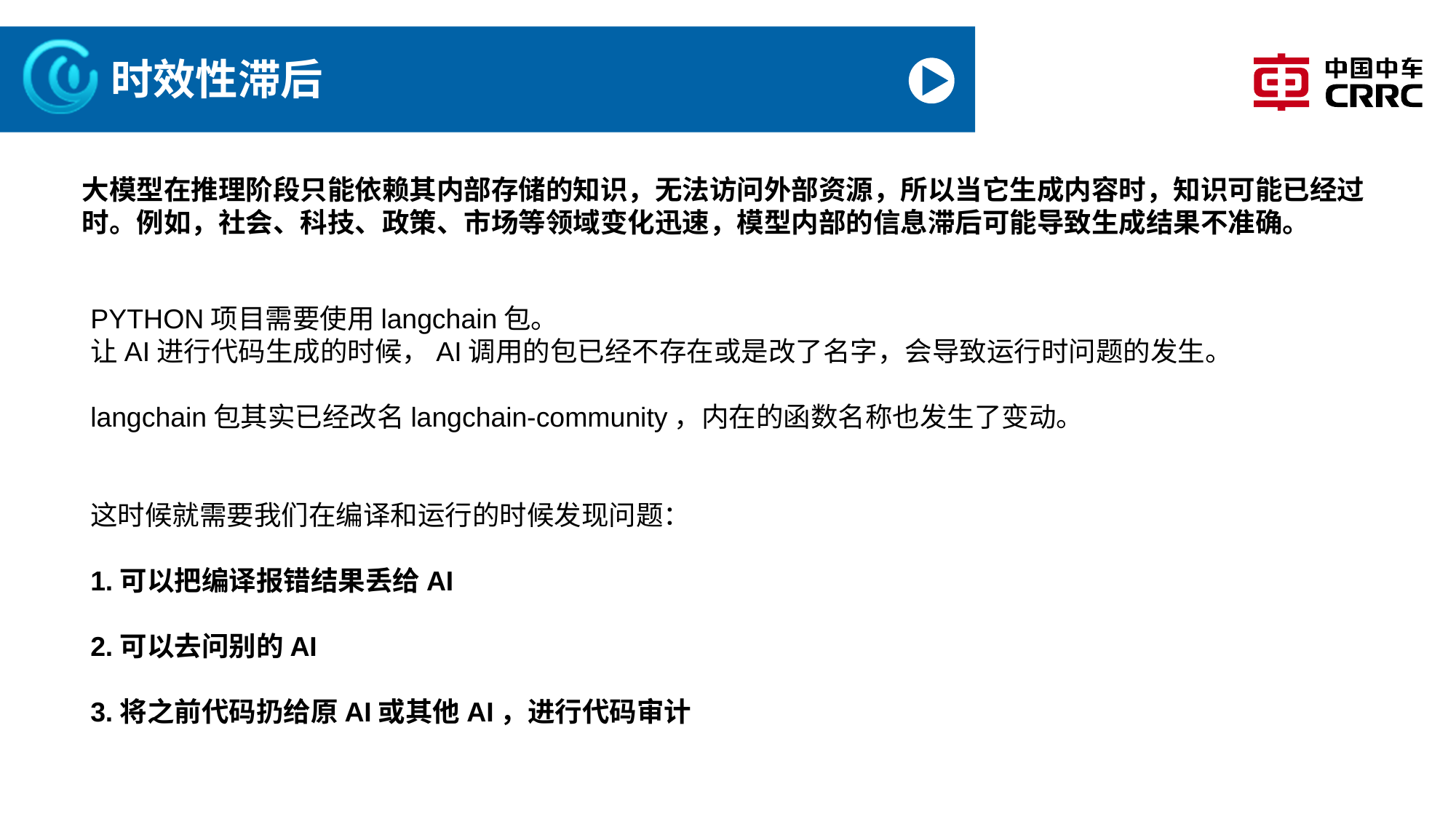

# 时效性滞后
大模型在推理阶段只能依赖其内部存储的知识，无法访问外部资源，所以当它生成内容时，知识可能已经过时。例如，社会、科技、政策、市场等领域变化迅速，模型内部的信息滞后可能导致生成结果不准确。
PYTHON项目需要使用langchain包。
让AI进行代码生成的时候，AI调用的包已经不存在或是改了名字，会导致运行时问题的发生。

langchain包其实已经改名langchain-community，内在的函数名称也发生了变动。

这时候就需要我们在编译和运行的时候发现问题：

1.可以把编译报错结果丢给AI

2.可以去问别的AI

3.将之前代码扔给原AI或其他AI，进行代码审计
139